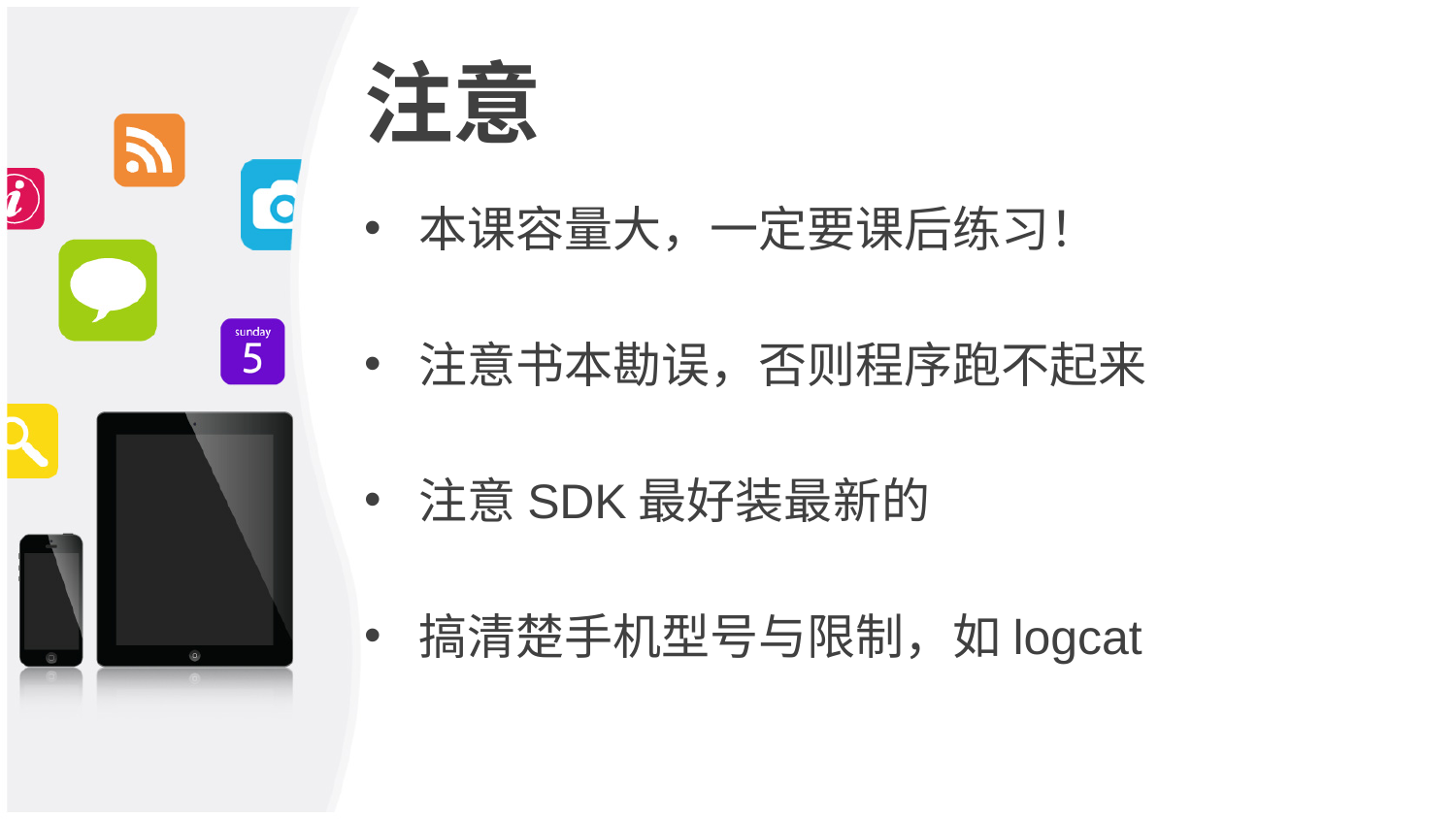

# 注意
本课容量大，一定要课后练习！

注意书本勘误，否则程序跑不起来

注意SDK最好装最新的

搞清楚手机型号与限制，如logcat